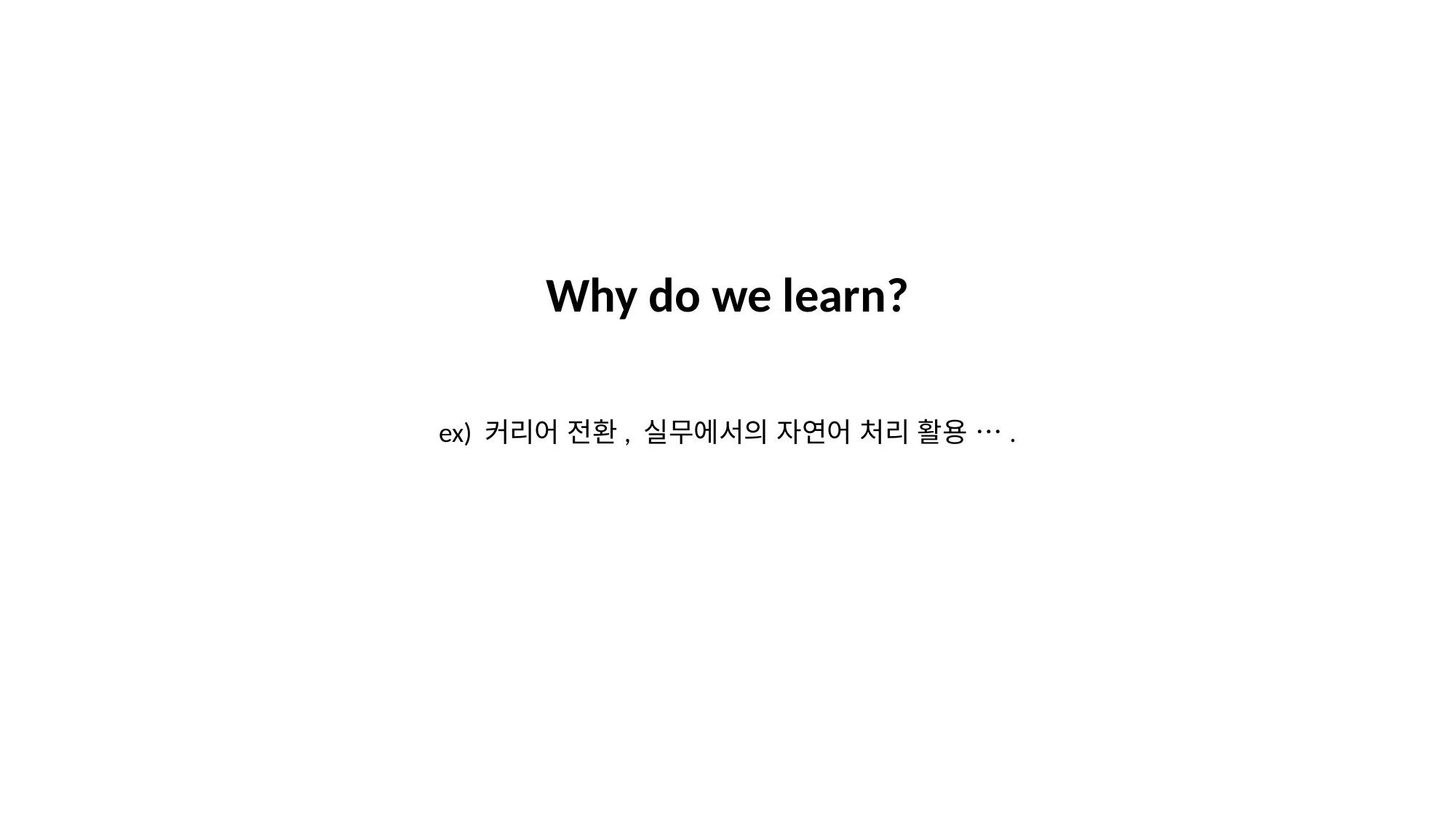

Why do we learn?
ex) 커리어 전환, 실무에서의 자연어 처리 활용 ….